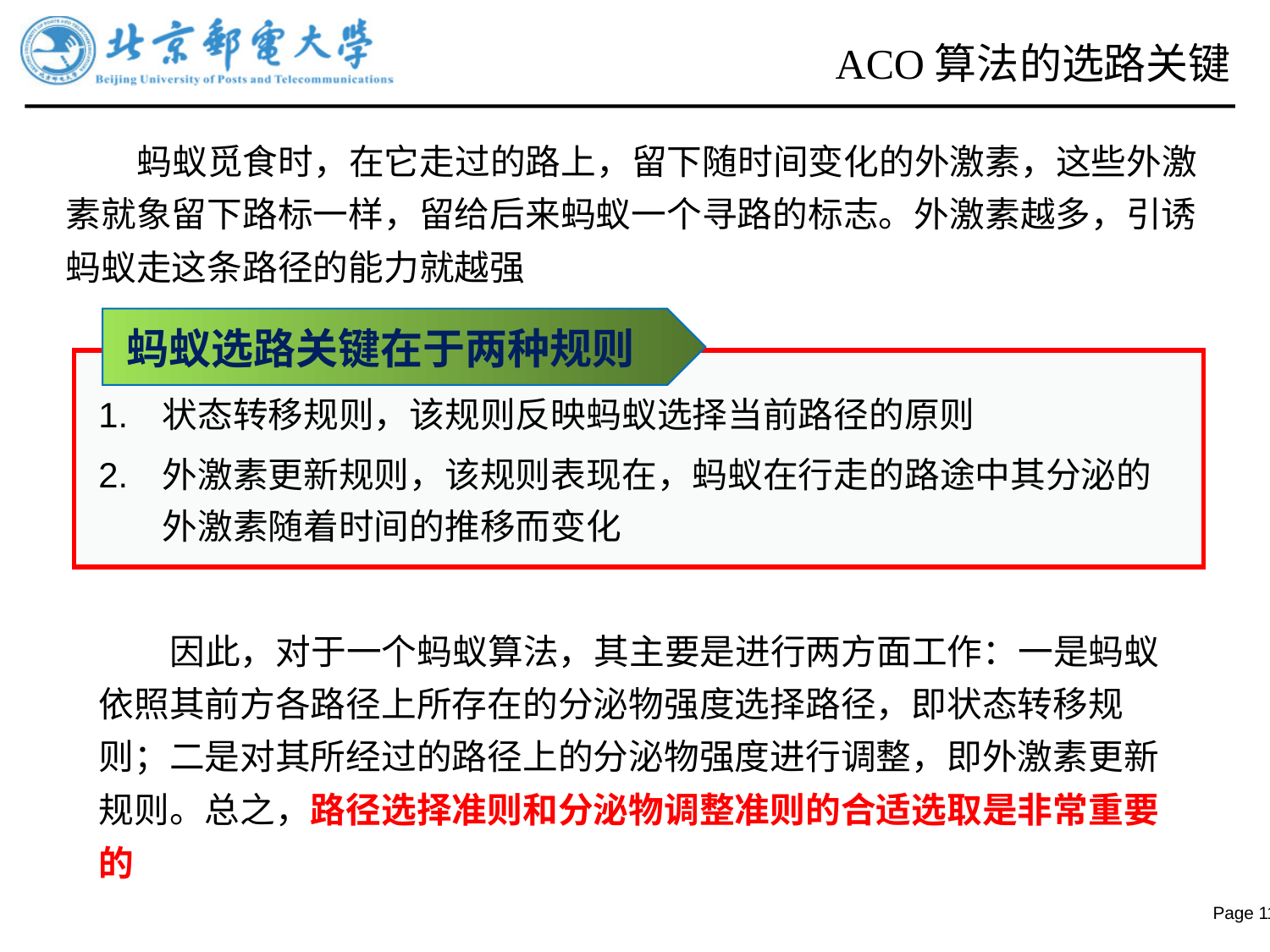

# ACO算法的选路关键
        蚂蚁觅食时，在它走过的路上，留下随时间变化的外激素，这些外激素就象留下路标一样，留给后来蚂蚁一个寻路的标志。外激素越多，引诱蚂蚁走这条路径的能力就越强

蚂蚁选路关键在于两种规则

状态转移规则，该规则反映蚂蚁选择当前路径的原则
外激素更新规则，该规则表现在，蚂蚁在行走的路途中其分泌的外激素随着时间的推移而变化
        因此，对于一个蚂蚁算法，其主要是进行两方面工作：一是蚂蚁依照其前方各路径上所存在的分泌物强度选择路径，即状态转移规则；二是对其所经过的路径上的分泌物强度进行调整，即外激素更新规则。总之，路径选择准则和分泌物调整准则的合适选取是非常重要的